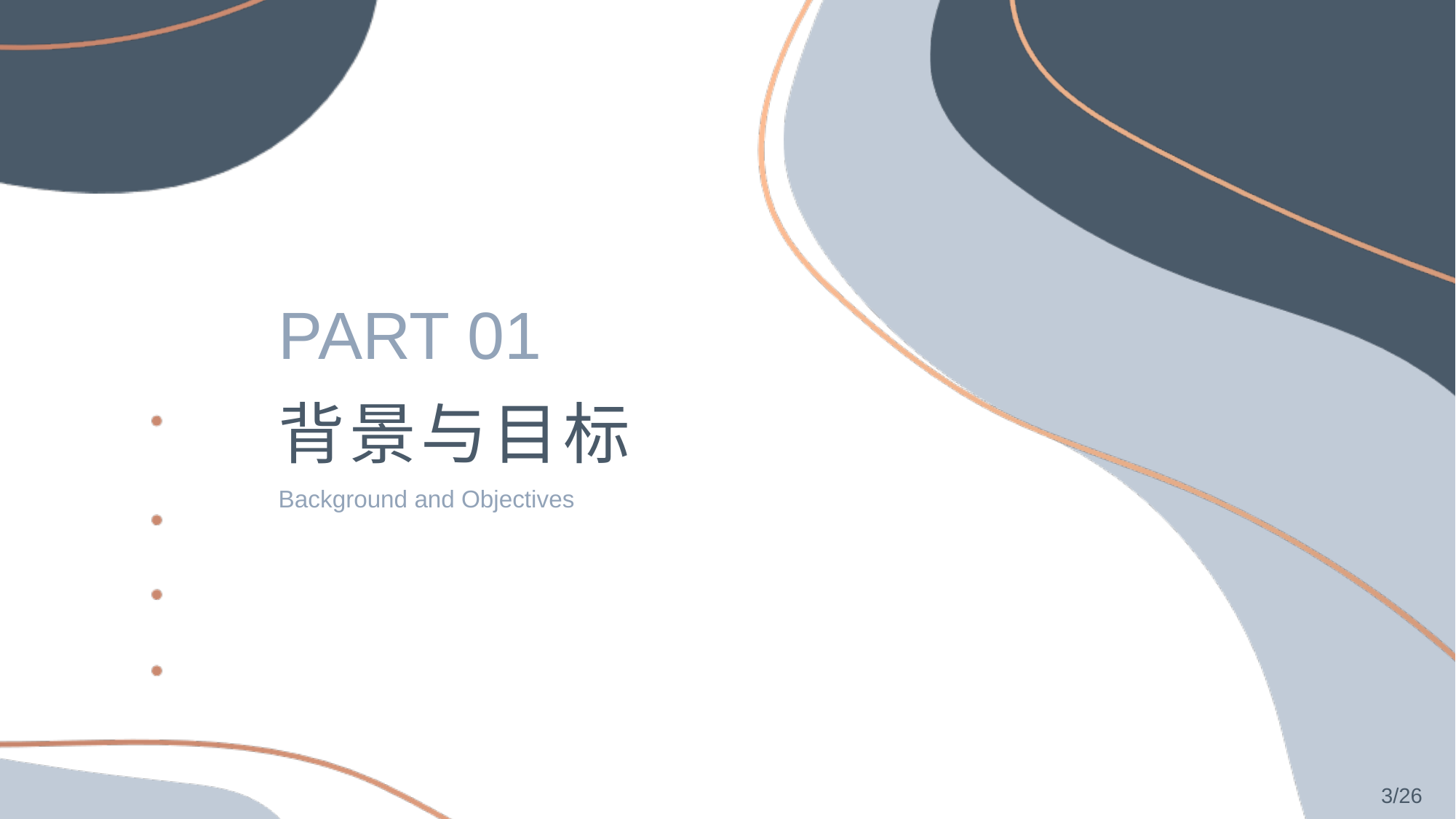

PART 01
背景与目标
Background and Objectives
3/26